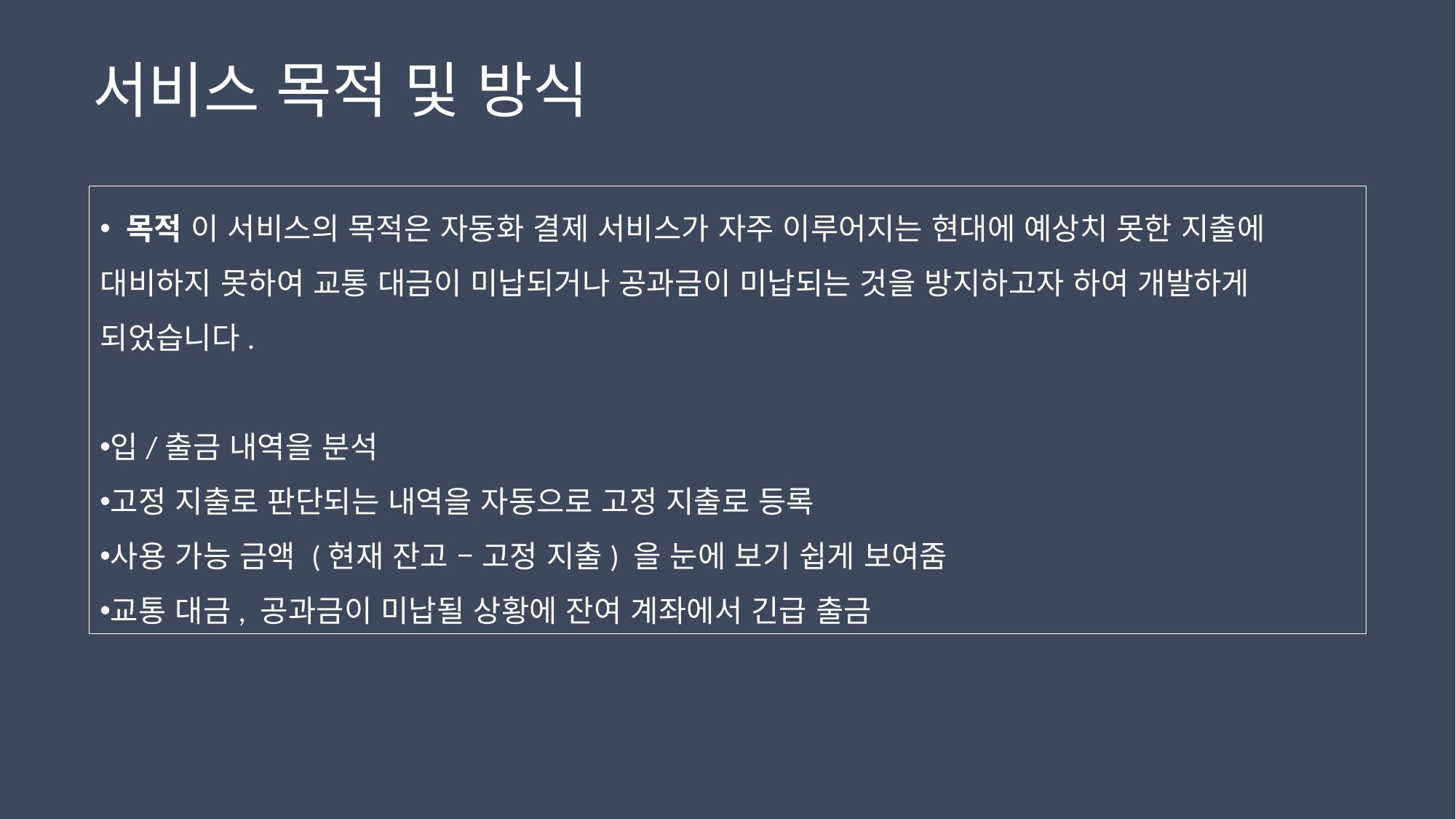

서비스 목적 및 방식
 목적 이 서비스의 목적은 자동화 결제 서비스가 자주 이루어지는 현대에 예상치 못한 지출에 대비하지 못하여 교통 대금이 미납되거나 공과금이 미납되는 것을 방지하고자 하여 개발하게 되었습니다.

입/출금 내역을 분석
고정 지출로 판단되는 내역을 자동으로 고정 지출로 등록
사용 가능 금액 (현재 잔고 – 고정 지출) 을 눈에 보기 쉽게 보여줌
교통 대금, 공과금이 미납될 상황에 잔여 계좌에서 긴급 출금